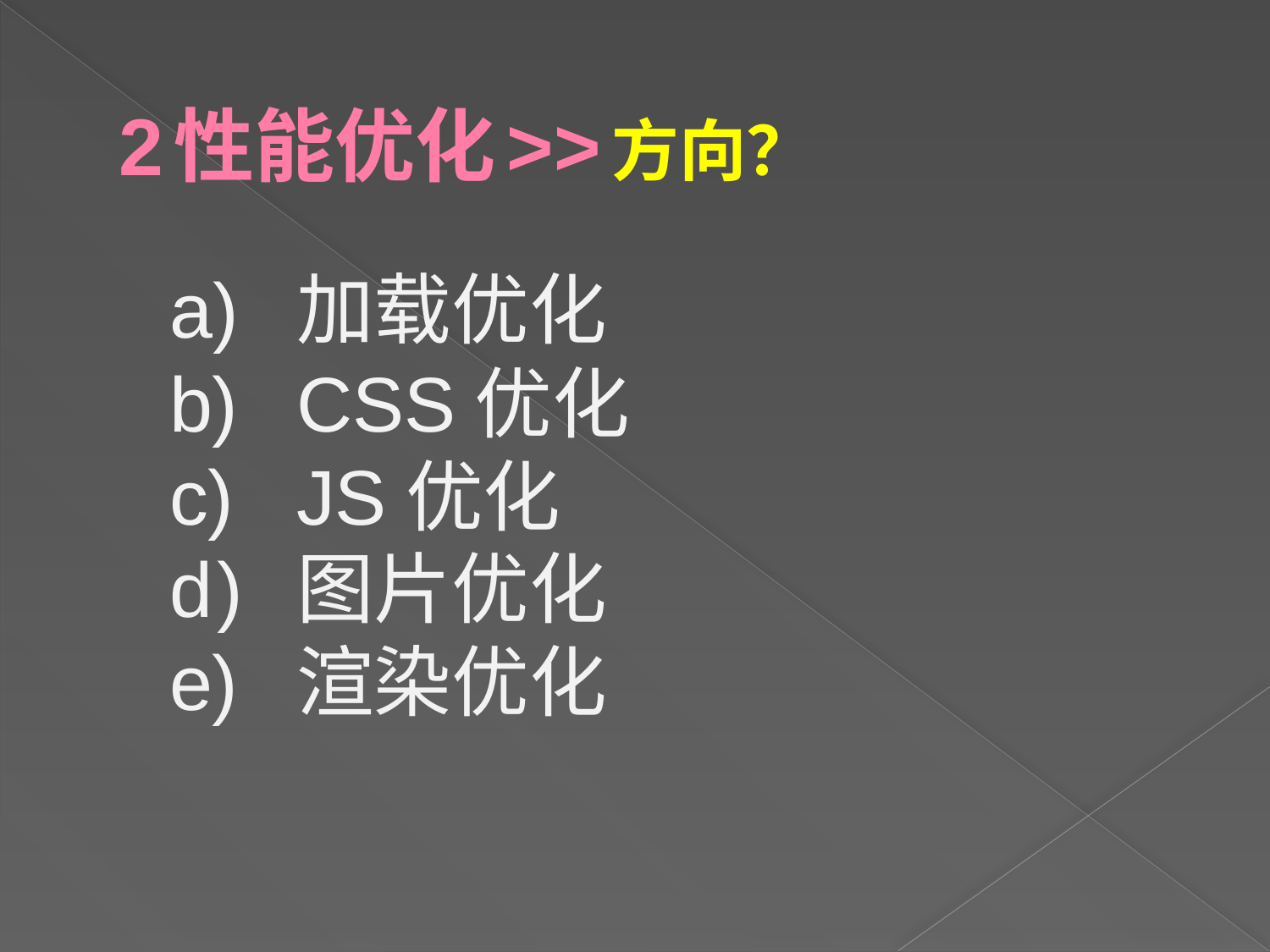

# 2性能优化>>方向？
加载优化
CSS优化
JS优化
图片优化
渲染优化